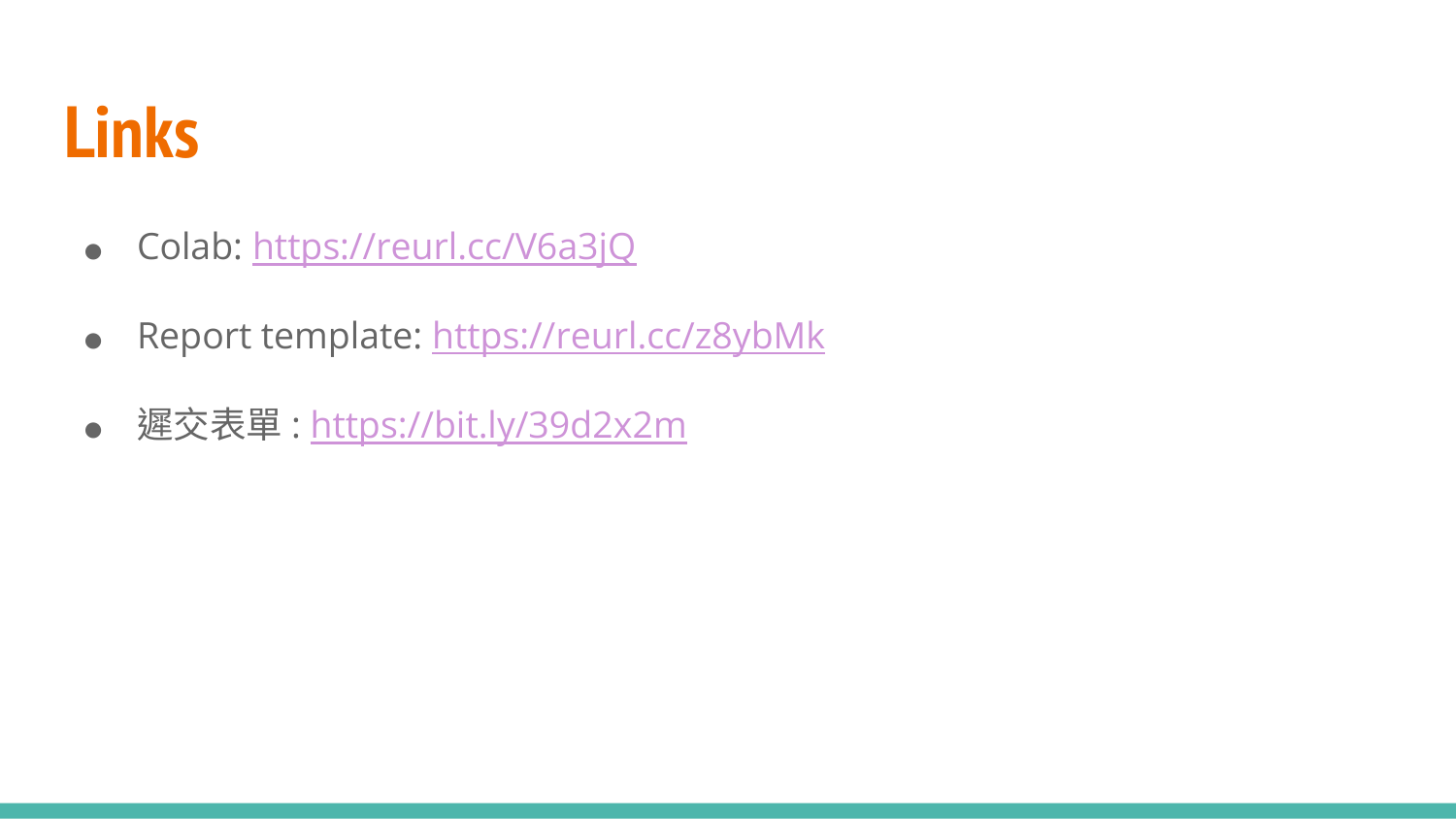

# Links
Colab: https://reurl.cc/V6a3jQ
Report template: https://reurl.cc/z8ybMk
遲交表單: https://bit.ly/39d2x2m